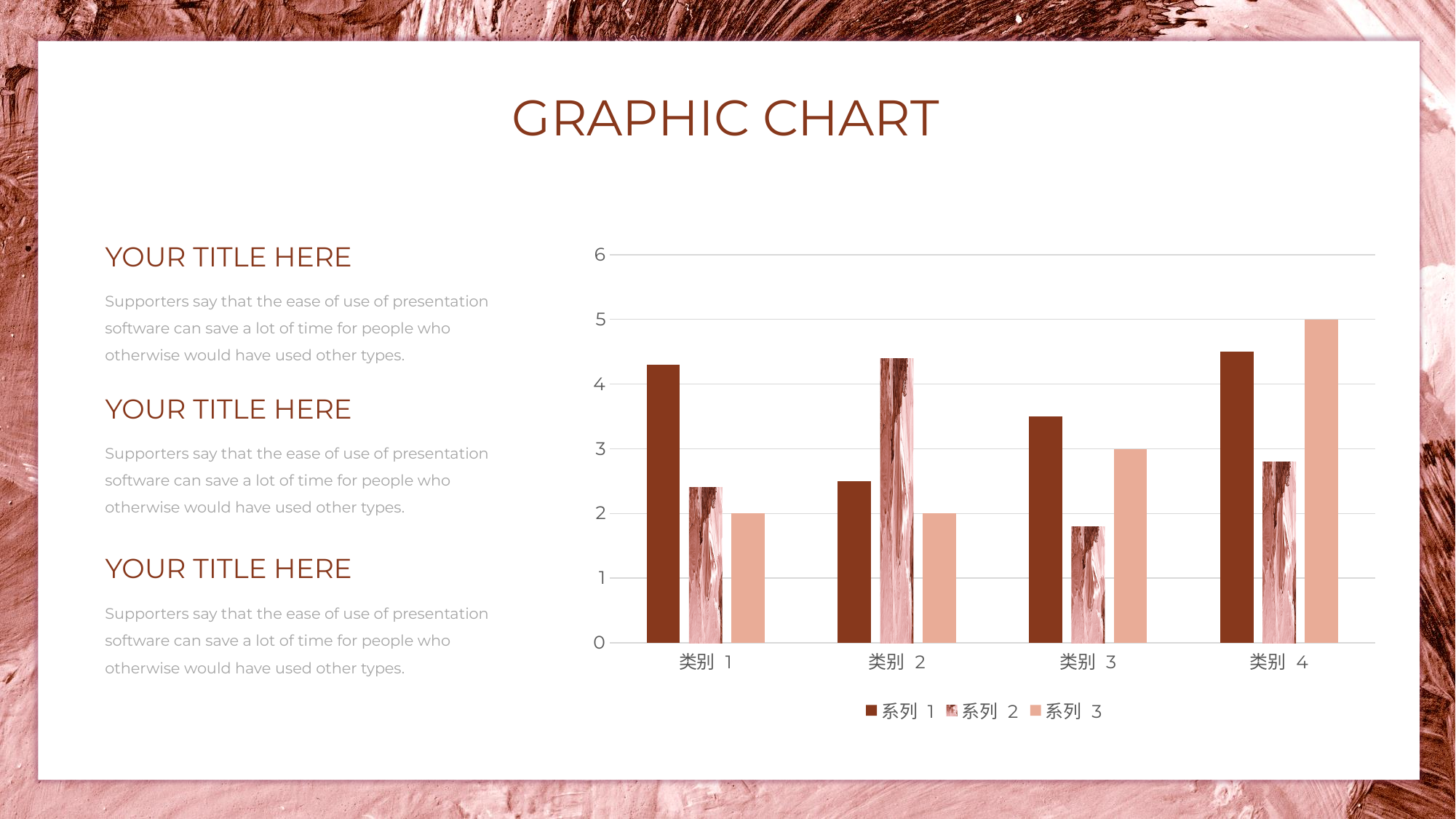

GRAPHIC CHART
e7d195523061f1c08d347f6bf0421bdacd46f3c1815d51b81E1CE79090F8942429A56C6AE2B3163BABA1A3FCE285BEC4FF43A5085572A94AD2C0A17AE448F24FA68DD62479D8C0666FEB6710638384D2E85B87C784F043AD907992C6DE2B4F8591AE4D16167D114786C06D385161894F616957FD3983CF1AB0A47B4637764B0A70EEF984729FF86B931950B2F8D8CD92
YOUR TITLE HERE

### Chart

| Category | 系列 1 | 系列 2 | 系列 3 |
|---|---|---|---|
| 类别 1 | 4.3 | 2.4 | 2.0 |
| 类别 2 | 2.5 | 4.4 | 2.0 |
| 类别 3 | 3.5 | 1.8 | 3.0 |
| 类别 4 | 4.5 | 2.8 | 5.0 |
Supporters say that the ease of use of presentation software can save a lot of time for people who otherwise would have used other types.
YOUR TITLE HERE
Supporters say that the ease of use of presentation software can save a lot of time for people who otherwise would have used other types.
YOUR TITLE HERE
Supporters say that the ease of use of presentation software can save a lot of time for people who otherwise would have used other types.